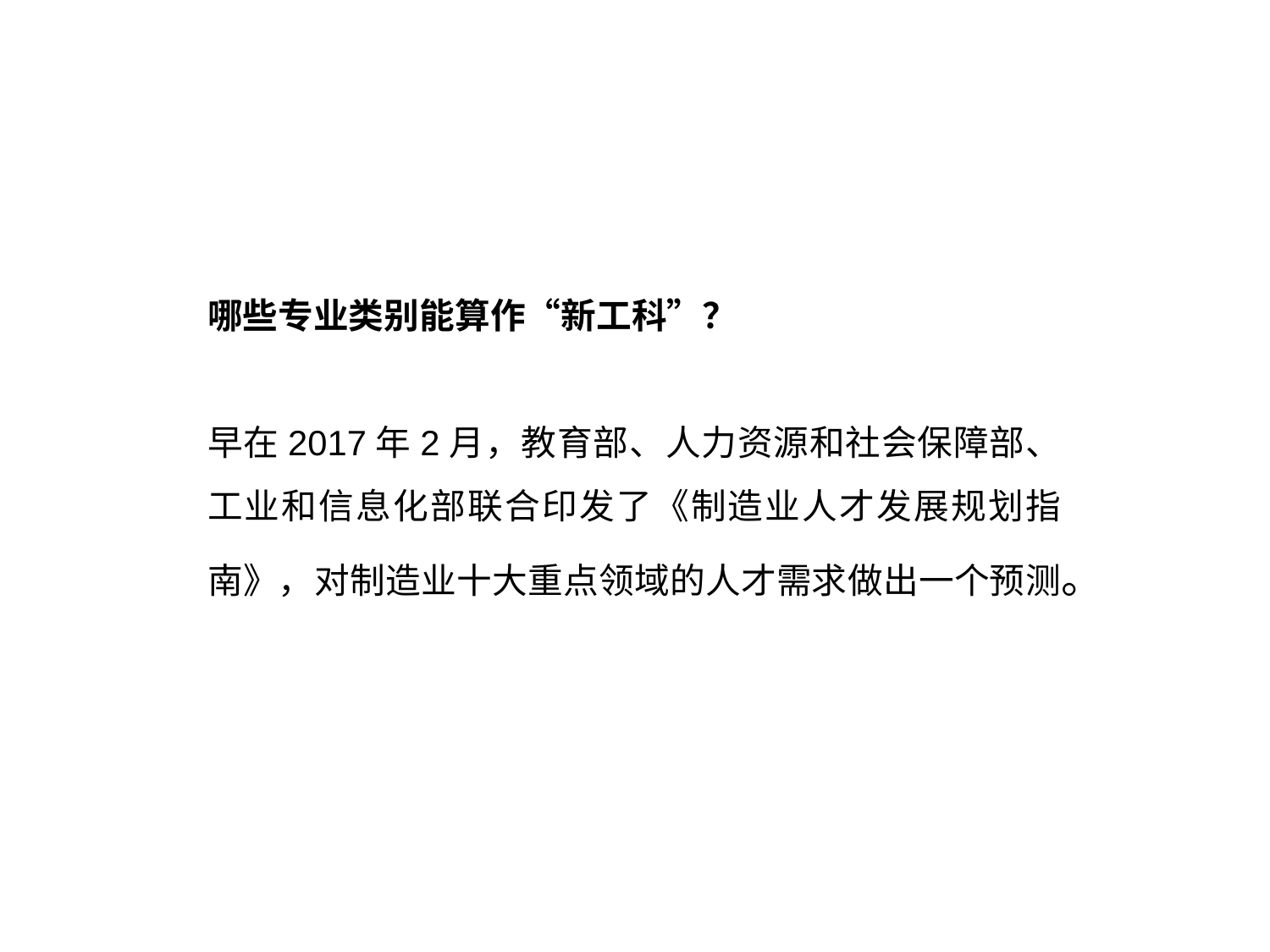

哪些专业类别能算作“新工科”？

早在2017年2月，教育部、人力资源和社会保障部、工业和信息化部联合印发了《制造业人才发展规划指南》，对制造业十大重点领域的人才需求做出一个预测。

42